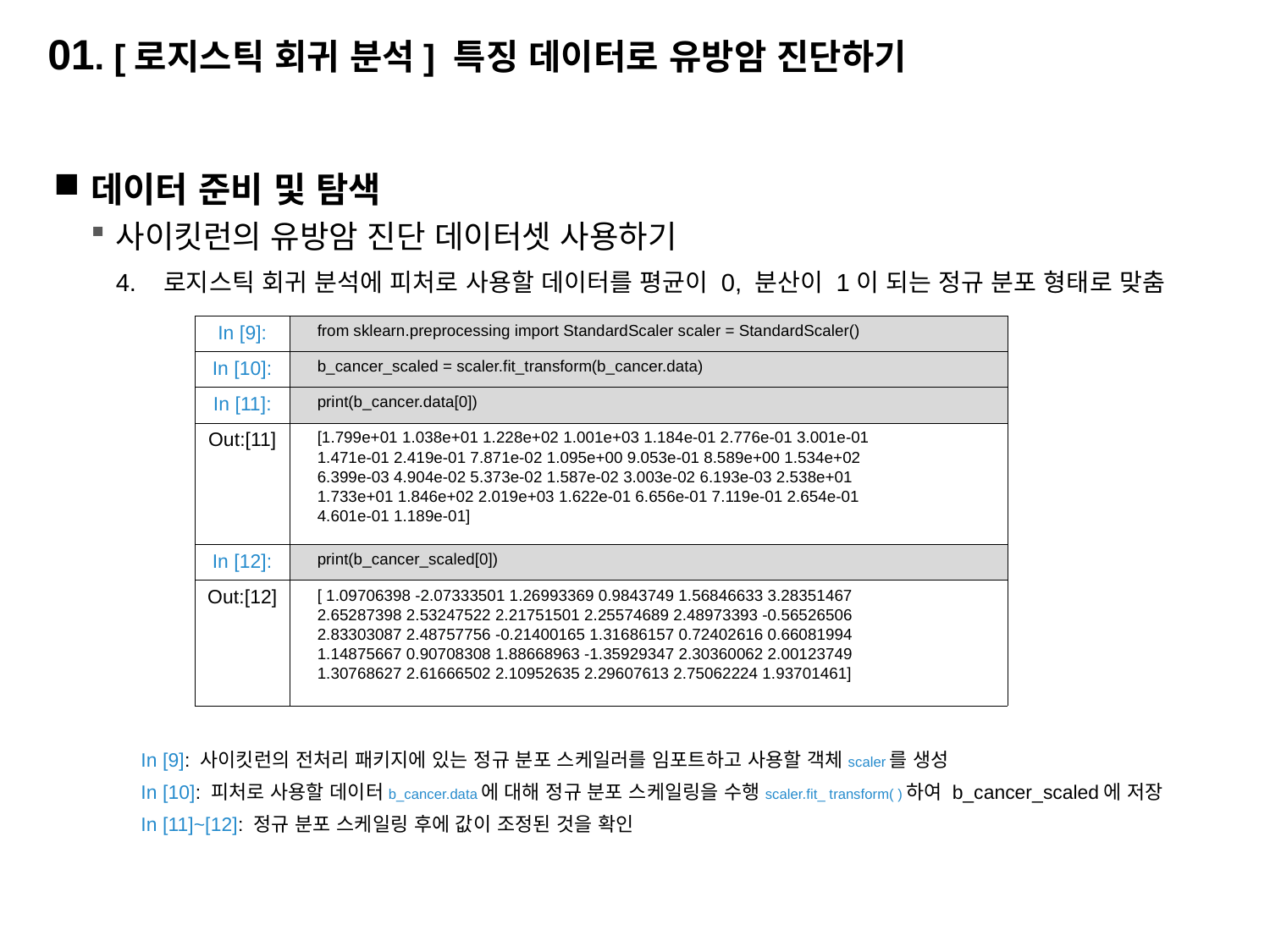

# 01. [로지스틱 회귀 분석] 특징 데이터로 유방암 진단하기
데이터 준비 및 탐색
사이킷런의 유방암 진단 데이터셋 사용하기
로지스틱 회귀 분석에 피처로 사용할 데이터를 평균이 0, 분산이 1이 되는 정규 분포 형태로 맞춤

In [9]: 사이킷런의 전처리 패키지에 있는 정규 분포 스케일러를 임포트하고 사용할 객체scaler를 생성
In [10]: 피처로 사용할 데이터b_cancer.data에 대해 정규 분포 스케일링을 수행scaler.fit_ transform( )하여 b_cancer_scaled에 저장
In [11]~[12]: 정규 분포 스케일링 후에 값이 조정된 것을 확인
| In [9]: | from sklearn.preprocessing import StandardScaler scaler = StandardScaler() |
| --- | --- |
| In [10]: | b\_cancer\_scaled = scaler.fit\_transform(b\_cancer.data) |
| In [11]: | print(b\_cancer.data[0]) |
| Out:[11] | [1.799e+01 1.038e+01 1.228e+02 1.001e+03 1.184e-01 2.776e-01 3.001e-01 1.471e-01 2.419e-01 7.871e-02 1.095e+00 9.053e-01 8.589e+00 1.534e+02 6.399e-03 4.904e-02 5.373e-02 1.587e-02 3.003e-02 6.193e-03 2.538e+01 1.733e+01 1.846e+02 2.019e+03 1.622e-01 6.656e-01 7.119e-01 2.654e-01 4.601e-01 1.189e-01] |
| In [12]: | print(b\_cancer\_scaled[0]) |
| Out:[12] | [ 1.09706398 -2.07333501 1.26993369 0.9843749 1.56846633 3.28351467 2.65287398 2.53247522 2.21751501 2.25574689 2.48973393 -0.56526506 2.83303087 2.48757756 -0.21400165 1.31686157 0.72402616 0.66081994 1.14875667 0.90708308 1.88668963 -1.35929347 2.30360062 2.00123749 1.30768627 2.61666502 2.10952635 2.29607613 2.75062224 1.93701461] |